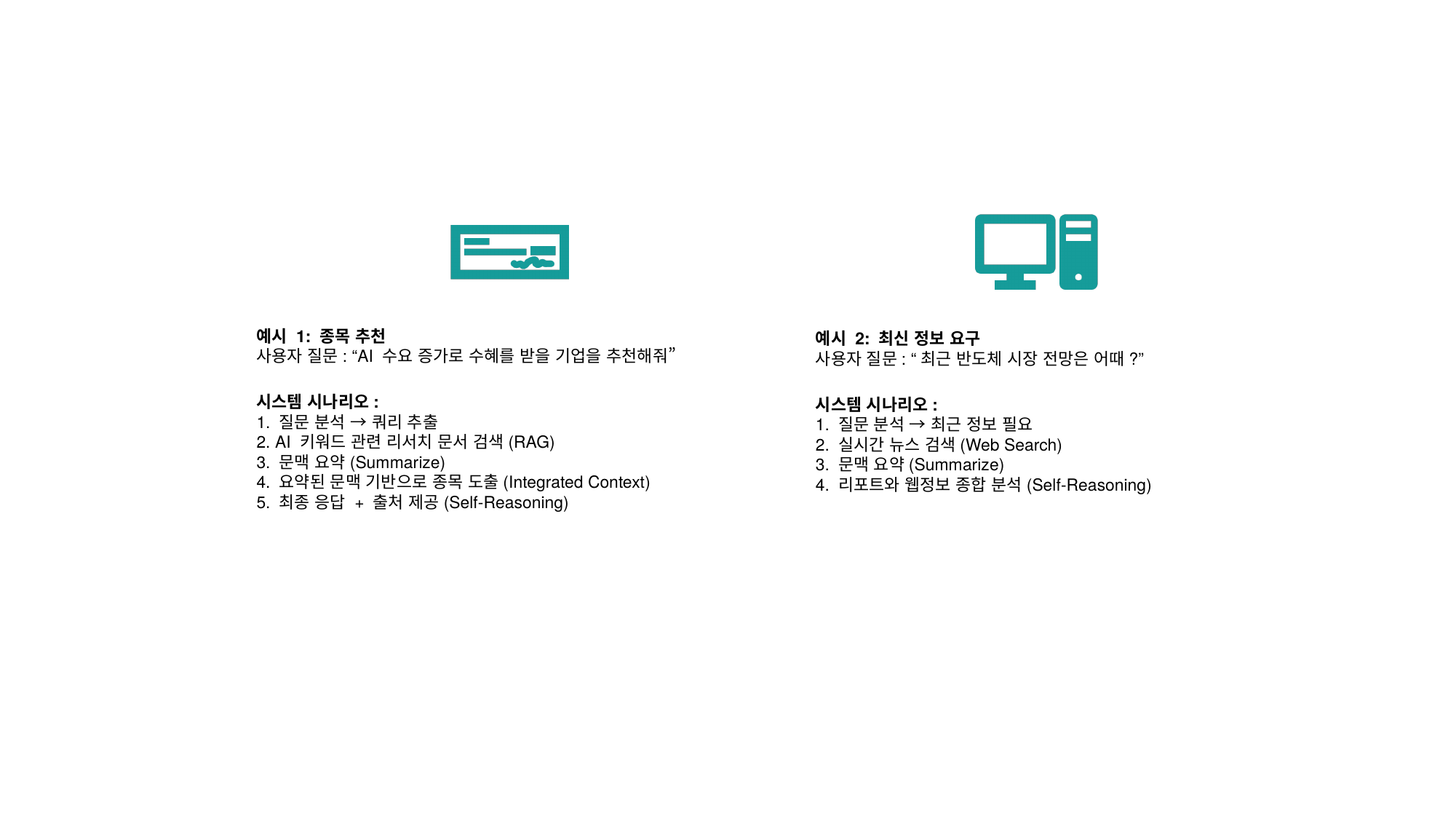

예시 1: 종목 추천
사용자 질문: “AI 수요 증가로 수혜를 받을 기업을 추천해줘”
시스템 시나리오:
1. 질문 분석 → 쿼리 추출
2. AI 키워드 관련 리서치 문서 검색(RAG)
3. 문맥 요약(Summarize)
4. 요약된 문맥 기반으로 종목 도출(Integrated Context)
5. 최종 응답 + 출처 제공(Self-Reasoning)
예시 2: 최신 정보 요구
사용자 질문: “최근 반도체 시장 전망은 어때?”
시스템 시나리오:
1. 질문 분석 → 최근 정보 필요
2. 실시간 뉴스 검색(Web Search)
3. 문맥 요약(Summarize)
4. 리포트와 웹정보 종합 분석(Self-Reasoning)